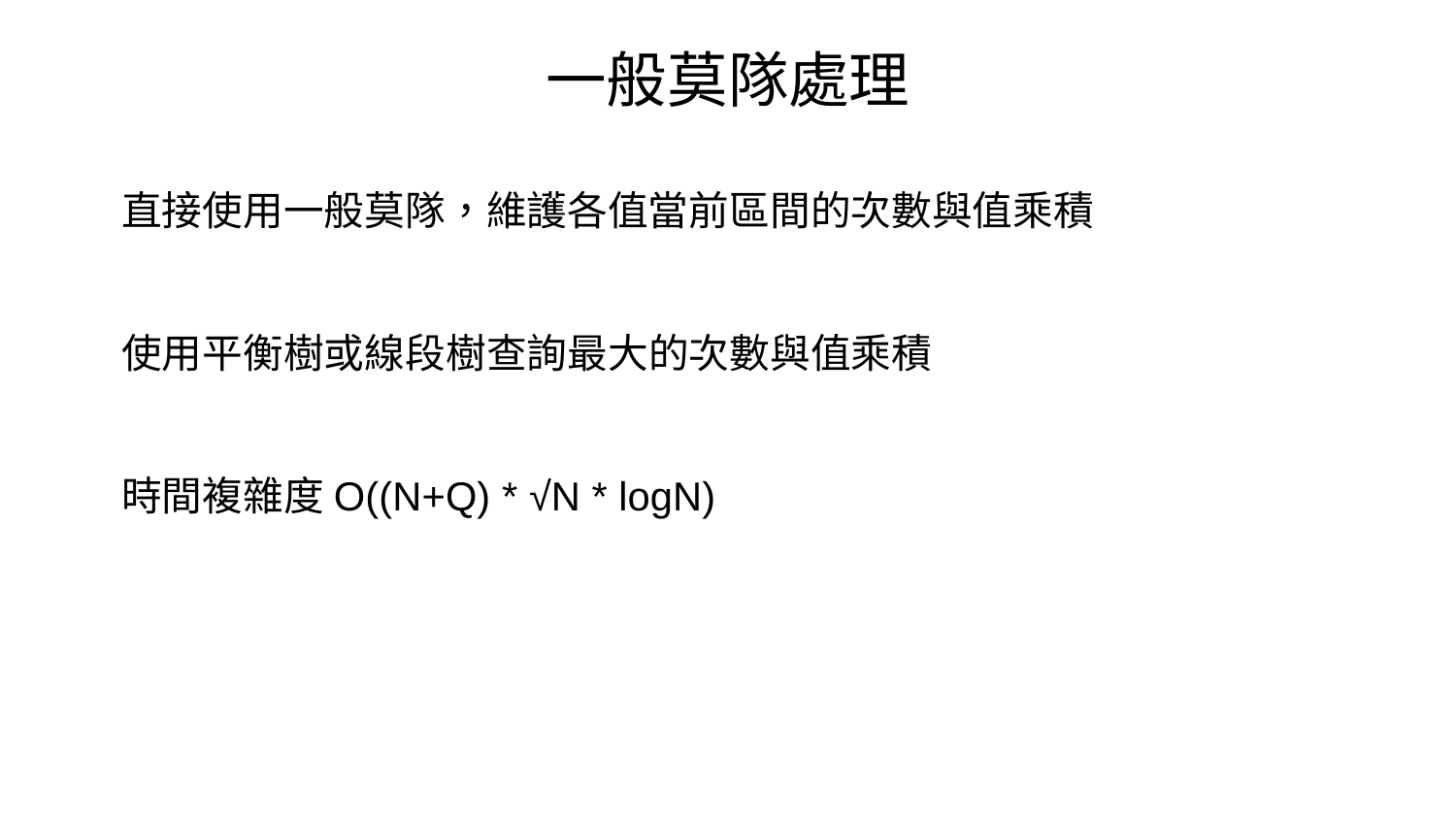

一般莫隊處理
直接使用一般莫隊，維護各值當前區間的次數與值乘積
使用平衡樹或線段樹查詢最大的次數與值乘積
時間複雜度O((N+Q) * √N * logN)